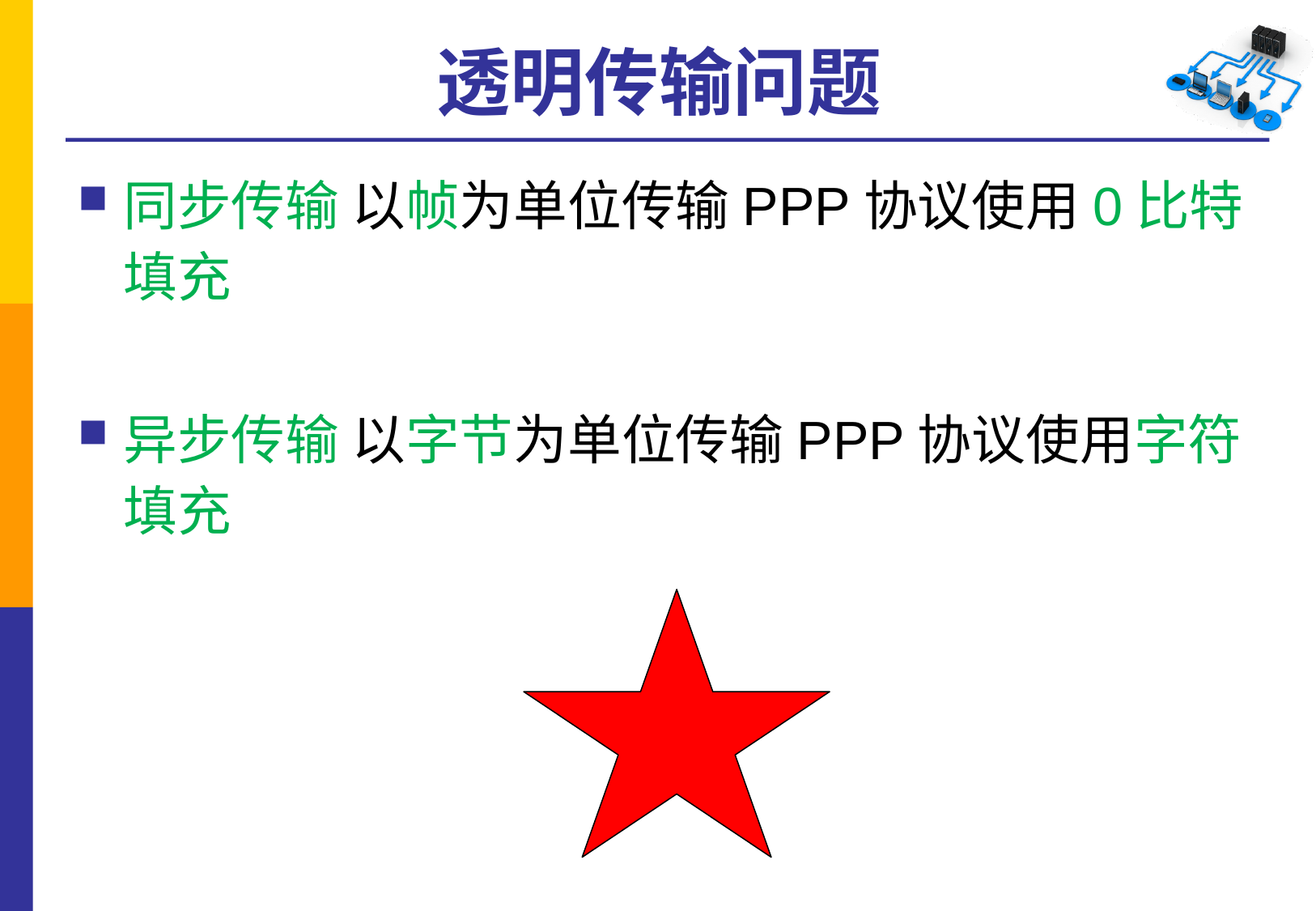

# 透明传输问题
同步传输 以帧为单位传输PPP协议使用0比特填充

异步传输 以字节为单位传输PPP协议使用字符填充